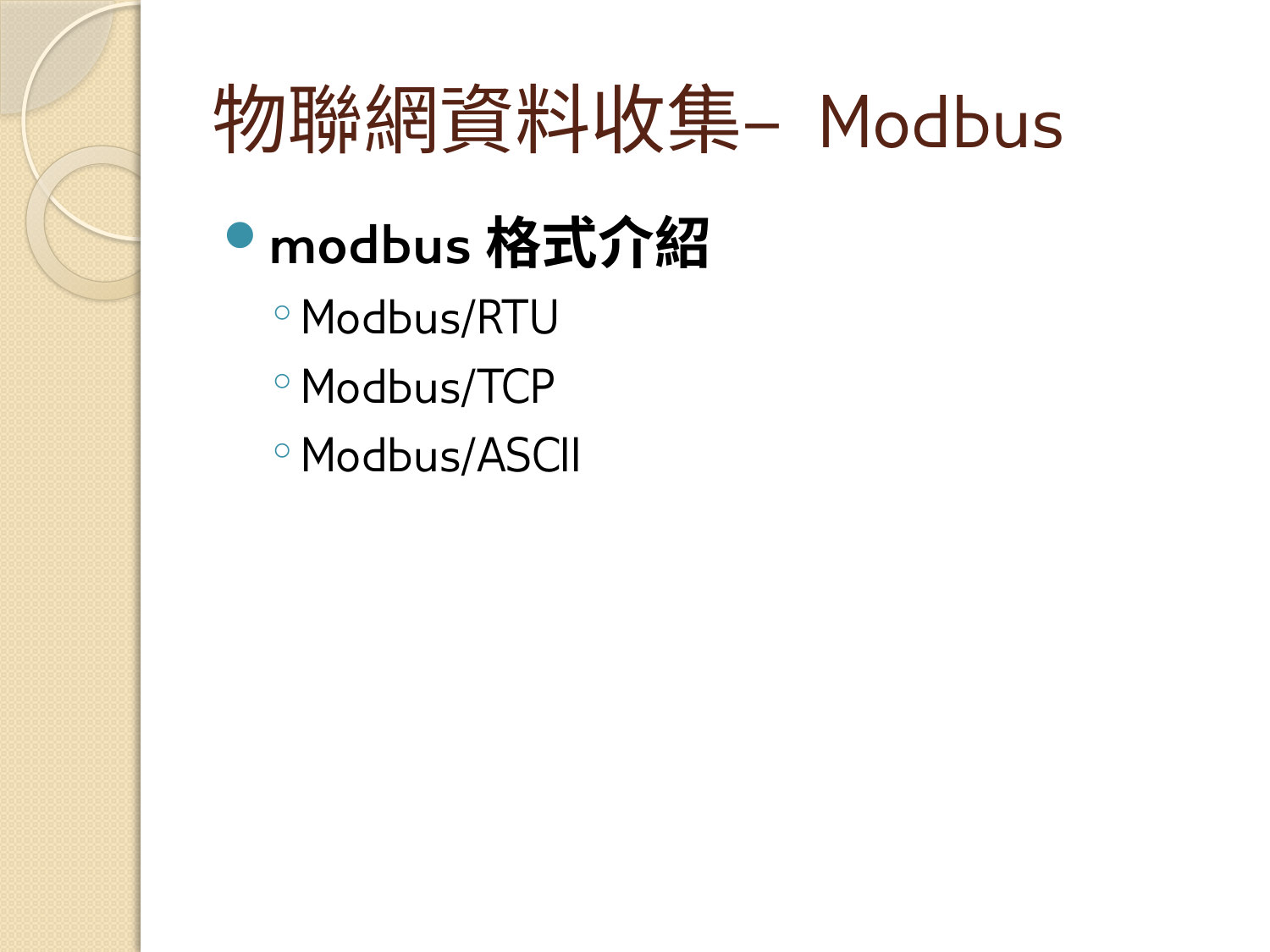

# 物聯網資料收集– Modbus
modbus格式介紹
Modbus/RTU
Modbus/TCP
Modbus/ASCII